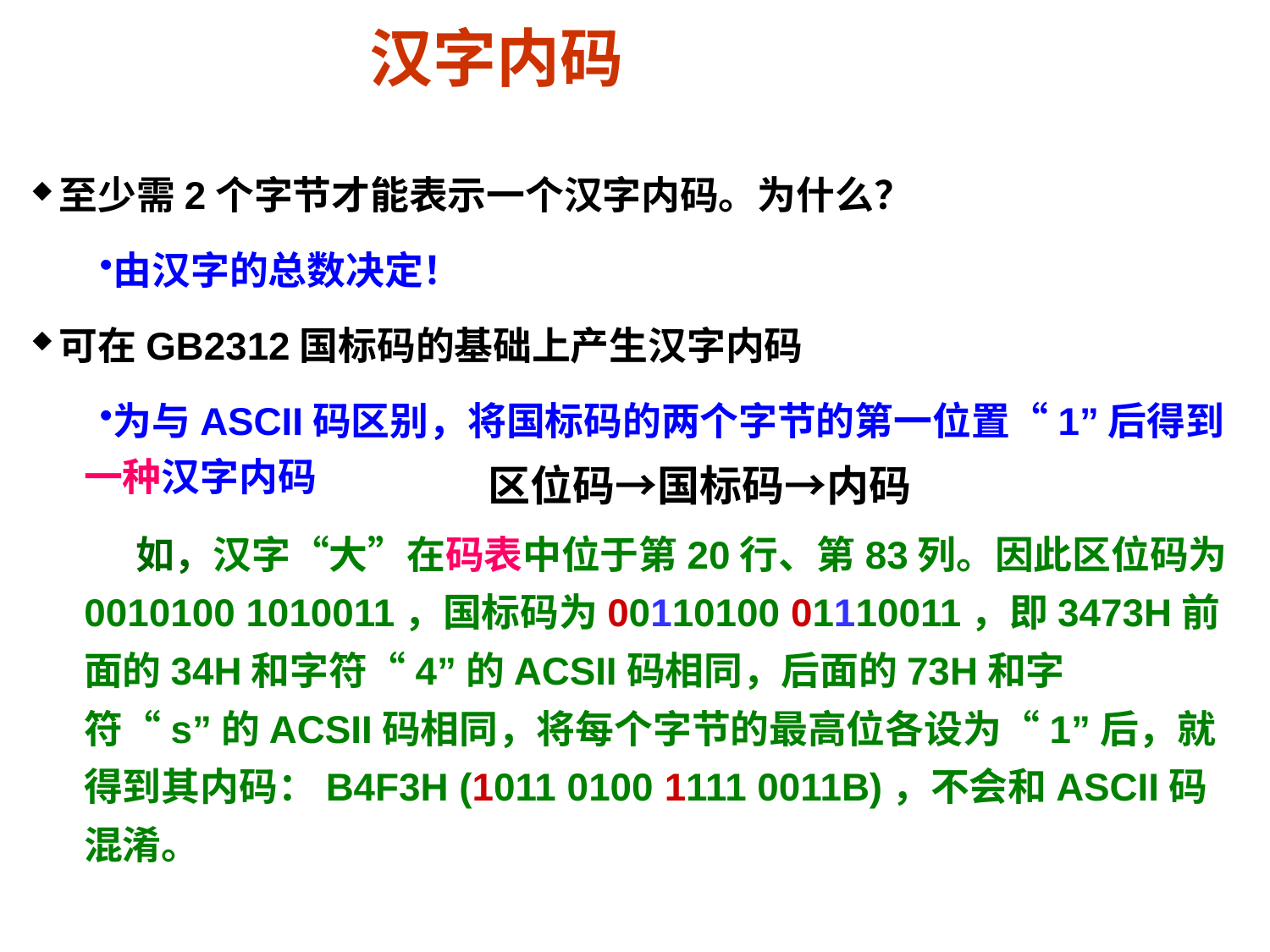

# 汉字内码
至少需2个字节才能表示一个汉字内码。为什么？
由汉字的总数决定！
可在GB2312国标码的基础上产生汉字内码
为与ASCII码区别，将国标码的两个字节的第一位置“1”后得到一种汉字内码
   如，汉字“大”在码表中位于第20行、第83列。因此区位码为0010100 1010011，国标码为00110100 01110011，即3473H前面的34H和字符“4”的ACSII码相同，后面的73H和字符“s”的ACSII码相同，将每个字节的最高位各设为“1”后，就得到其内码：B4F3H (1011 0100 1111 0011B)，不会和ASCII码混淆。
区位码→国标码→内码